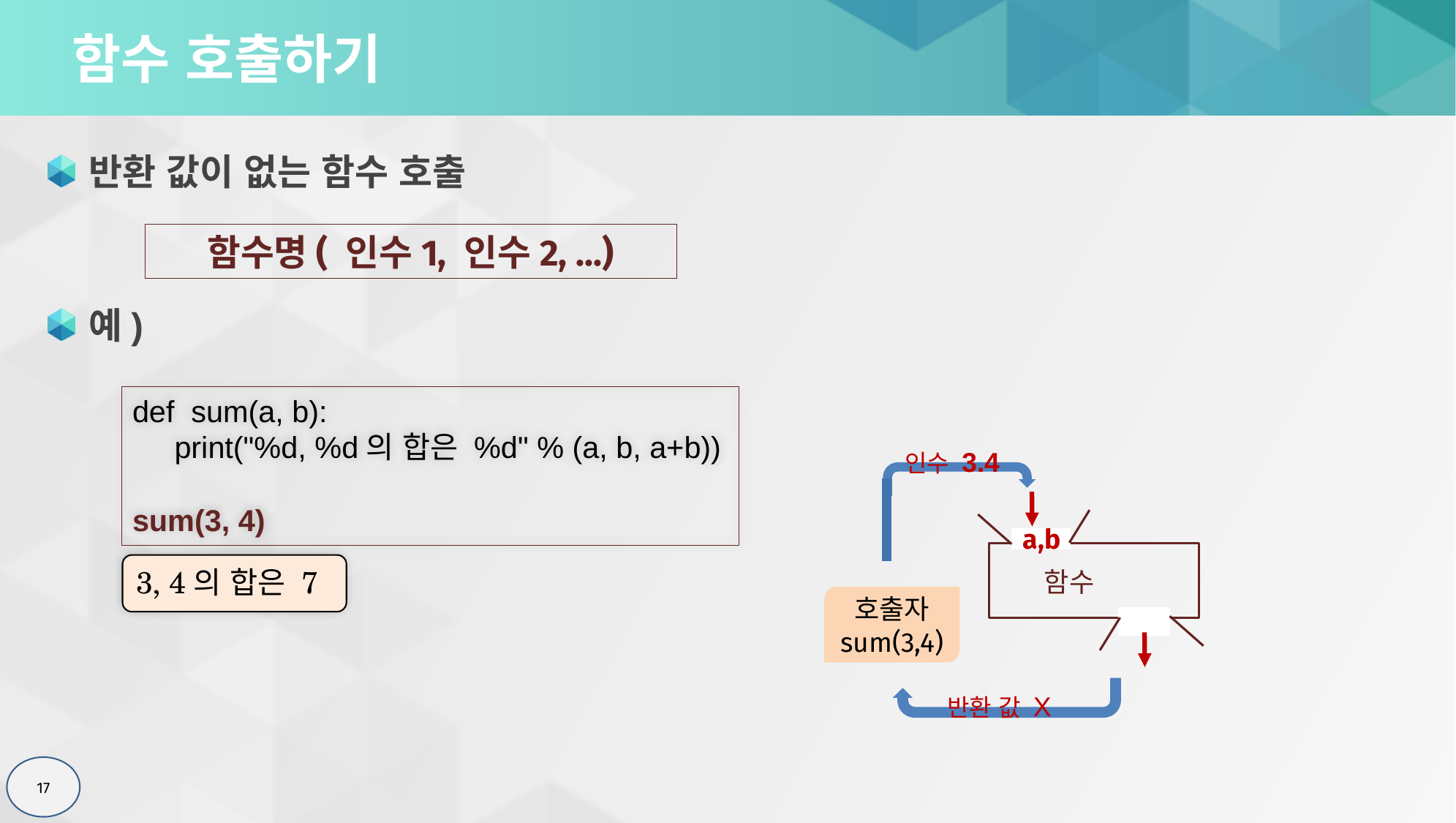

# 함수 호출하기
반환 값이 없는 함수 호출

예)
함수명( 인수1, 인수2, ...)
def  sum(a, b):
     print("%d, %d의 합은 %d" % (a, b, a+b))

sum(3, 4)
3, 4의 합은 7
인수 3.4

호출자
sum(3,4)

함수

반환 값 X
a,b